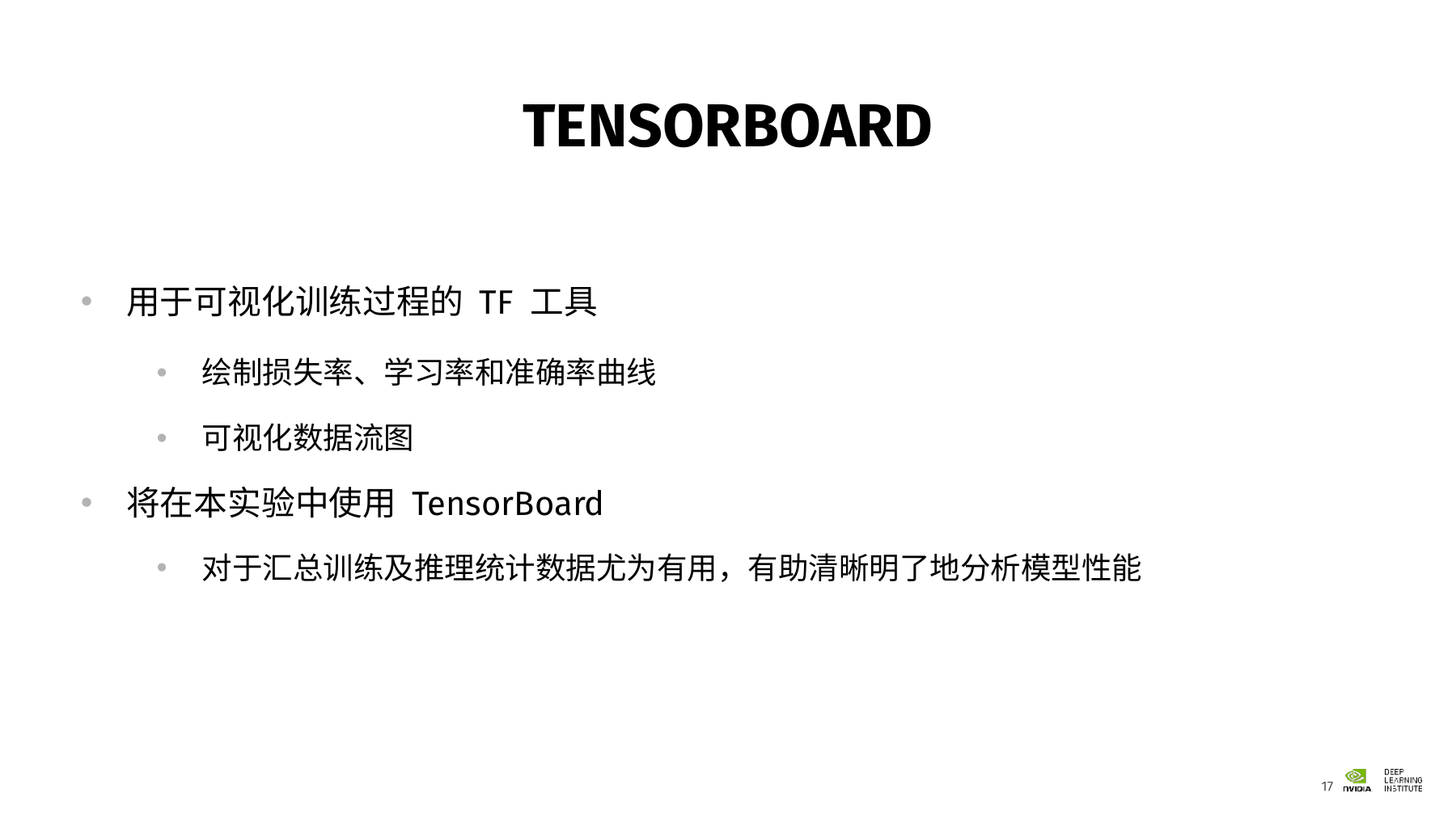

# TENSORBOARD

用于可视化训练过程的 TF 工具

绘制损失率、学习率和准确率曲线

可视化数据流图
将在本实验中使用 TensorBoard
对于汇总训练及推理统计数据尤为有用，有助清晰明了地分析模型性能